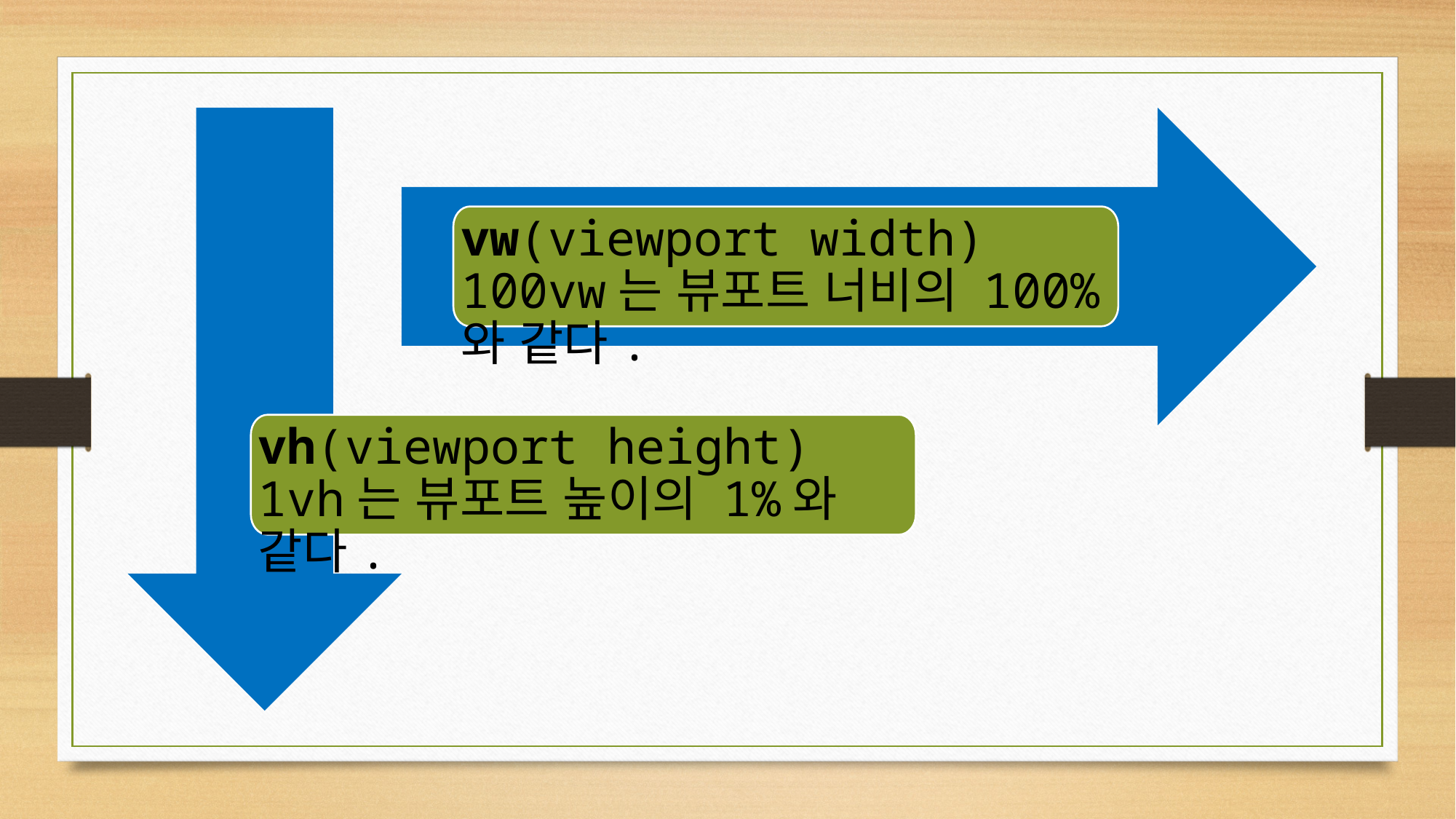

vw(viewport width) 100vw는 뷰포트 너비의 100%와 같다.

vh(viewport height) 1vh는 뷰포트 높이의 1%와 같다.